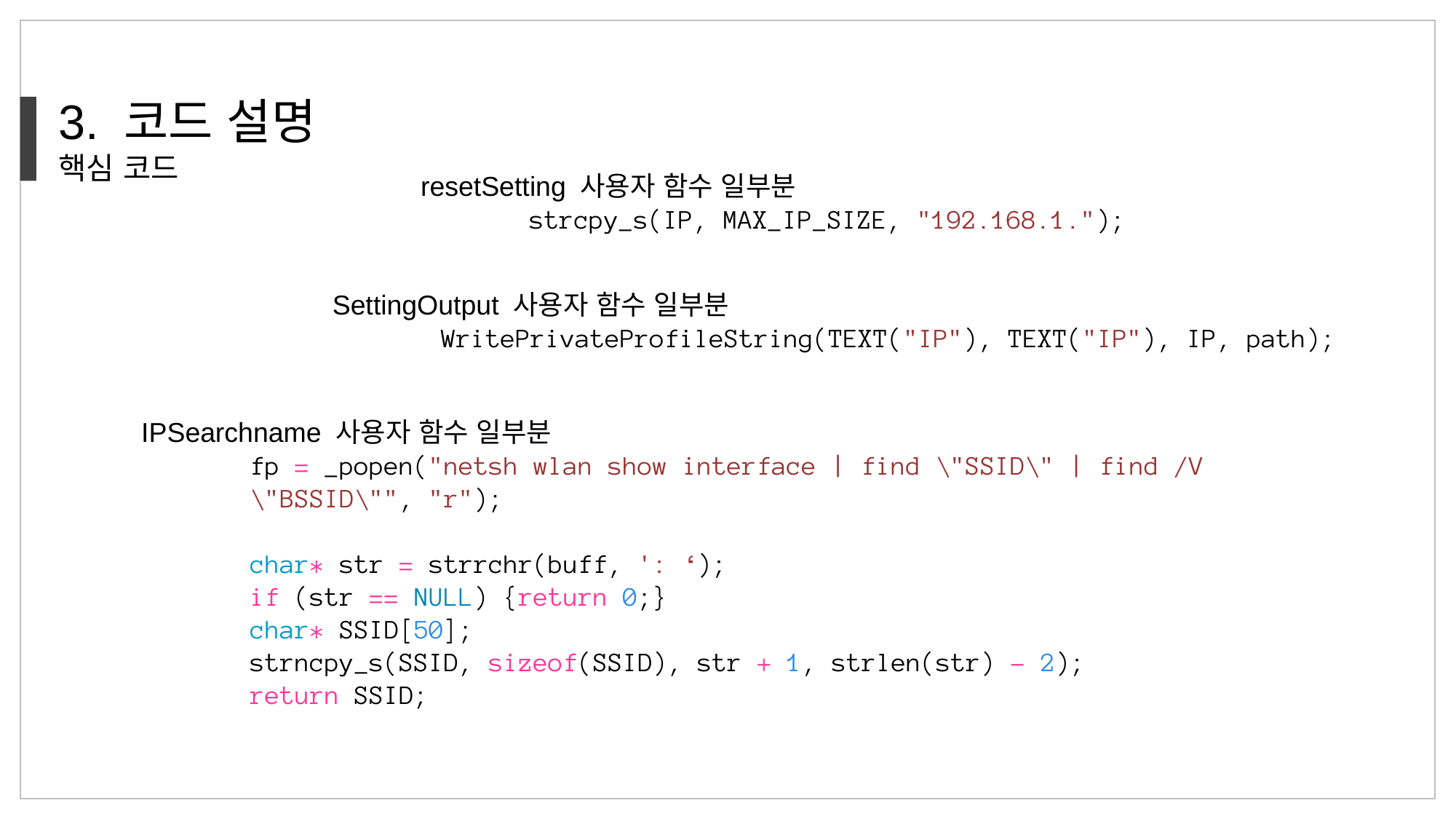

3. 코드 설명
핵심 코드

resetSetting 사용자 함수 일부분
	strcpy_s(IP, MAX_IP_SIZE, "192.168.1.");

SettingOutput 사용자 함수 일부분
	WritePrivateProfileString(TEXT("IP"), TEXT("IP"), IP, path);

IPSearchname 사용자 함수 일부분
	fp = _popen("netsh wlan show interface | find \"SSID\" | find /V 			\"BSSID\"", "r");

	char* str = strrchr(buff, ': ‘);
	if (str == NULL) {return 0;}
	char* SSID[50];
	strncpy_s(SSID, sizeof(SSID), str + 1, strlen(str) - 2);
	return SSID;